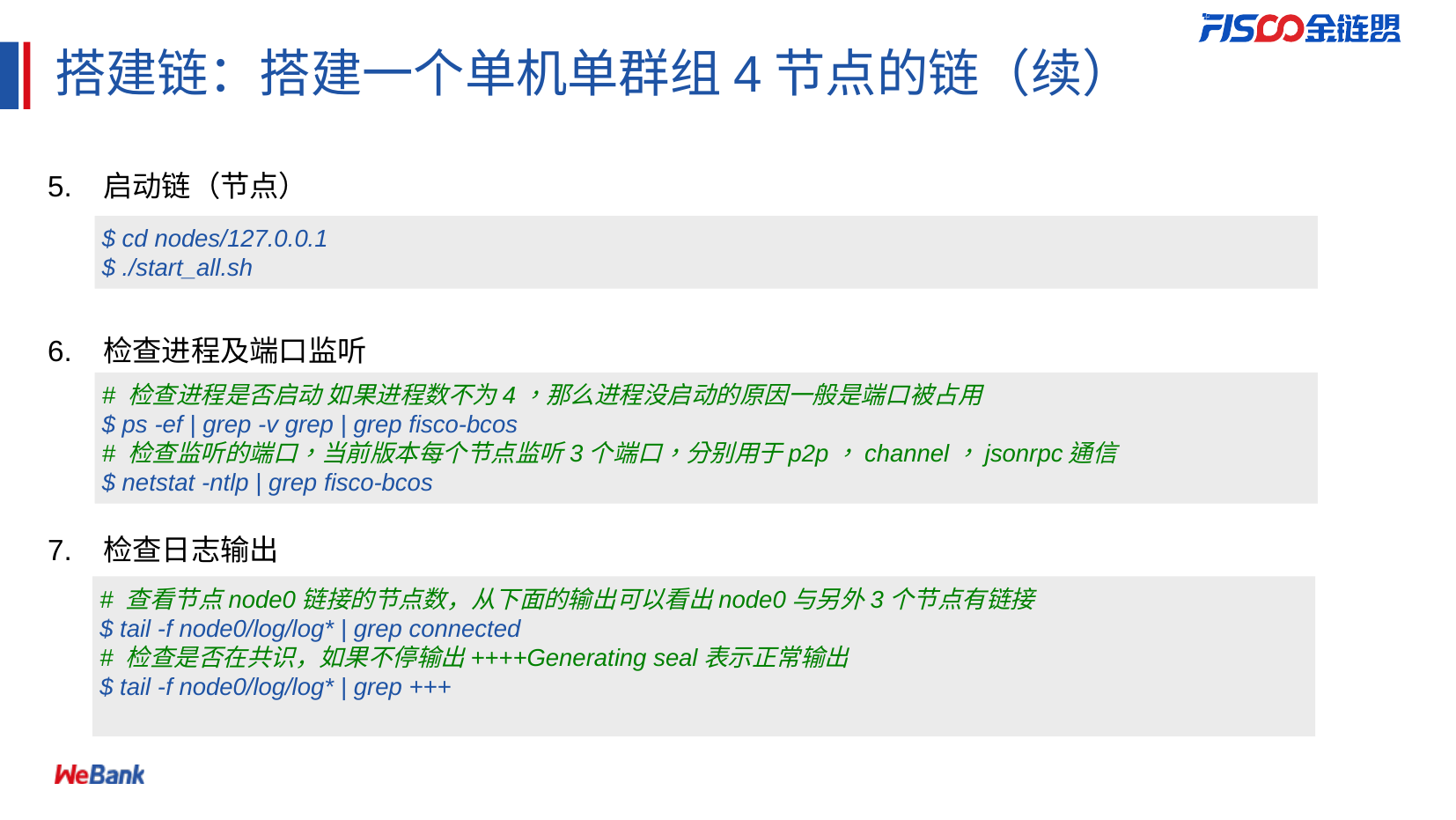

# 搭建链：搭建一个单机单群组4节点的链（续）
5.   启动链（节点）
$ cd nodes/127.0.0.1
$ ./start_all.sh
6.   检查进程及端口监听
# 检查进程是否启动 如果进程数不为4，那么进程没启动的原因一般是端口被占用
$ ps -ef | grep -v grep | grep fisco-bcos
# 检查监听的端口，当前版本每个节点监听3个端口，分别用于p2p，channel，jsonrpc通信
$ netstat -ntlp | grep fisco-bcos
7.   检查日志输出
# 查看节点node0链接的节点数，从下面的输出可以看出node0与另外3个节点有链接
$ tail -f node0/log/log* | grep connected
# 检查是否在共识，如果不停输出++++Generating seal表示正常输出
$ tail -f node0/log/log* | grep +++